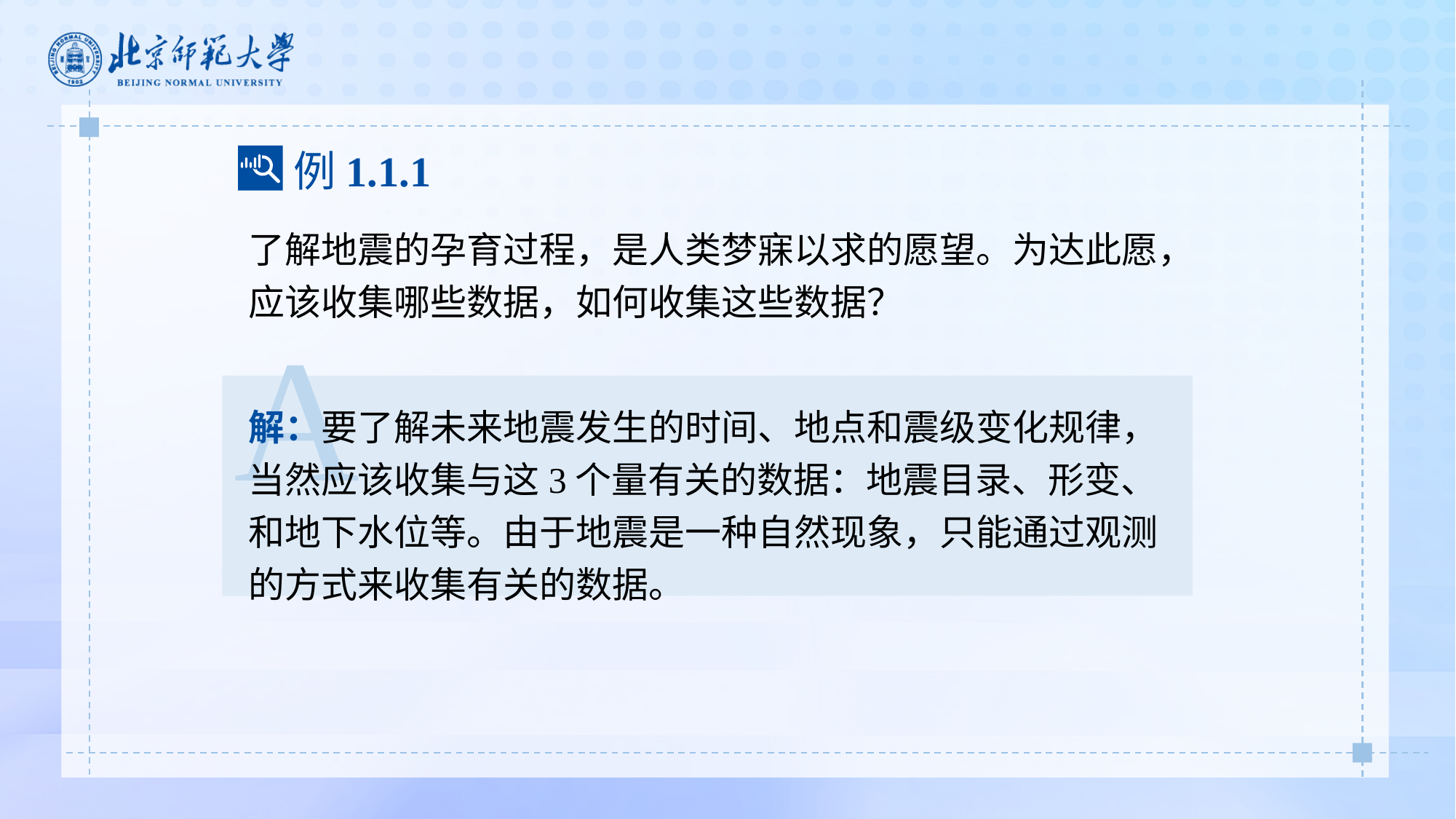

例1.1.1

了解地震的孕育过程，是人类梦寐以求的愿望。为达此愿，应该收集哪些数据，如何收集这些数据？
A

解：要了解未来地震发生的时间、地点和震级变化规律，当然应该收集与这3个量有关的数据：地震目录、形变、和地下水位等。由于地震是一种自然现象，只能通过观测的方式来收集有关的数据。